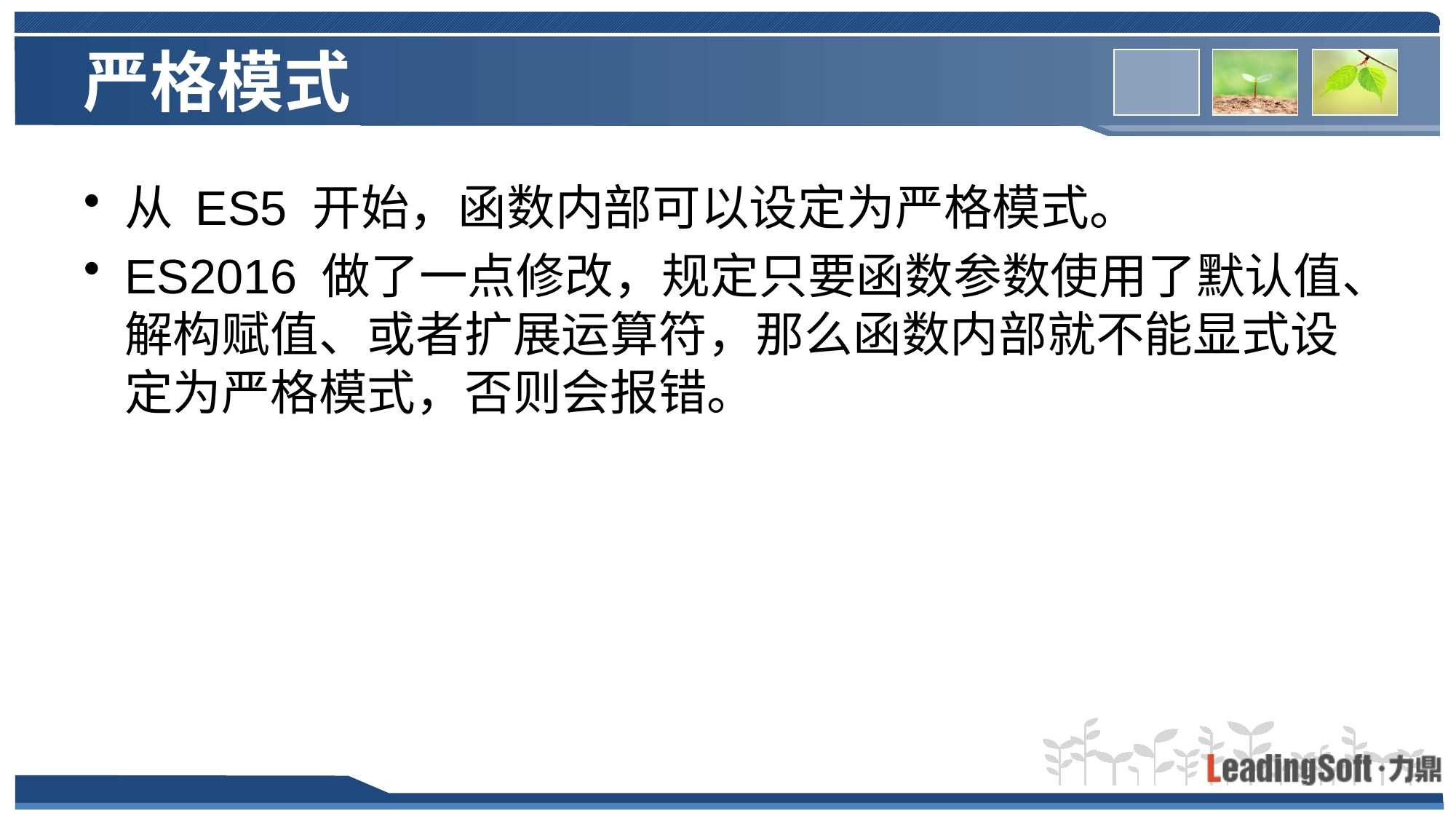

# 严格模式
从 ES5 开始，函数内部可以设定为严格模式。
ES2016 做了一点修改，规定只要函数参数使用了默认值、解构赋值、或者扩展运算符，那么函数内部就不能显式设定为严格模式，否则会报错。